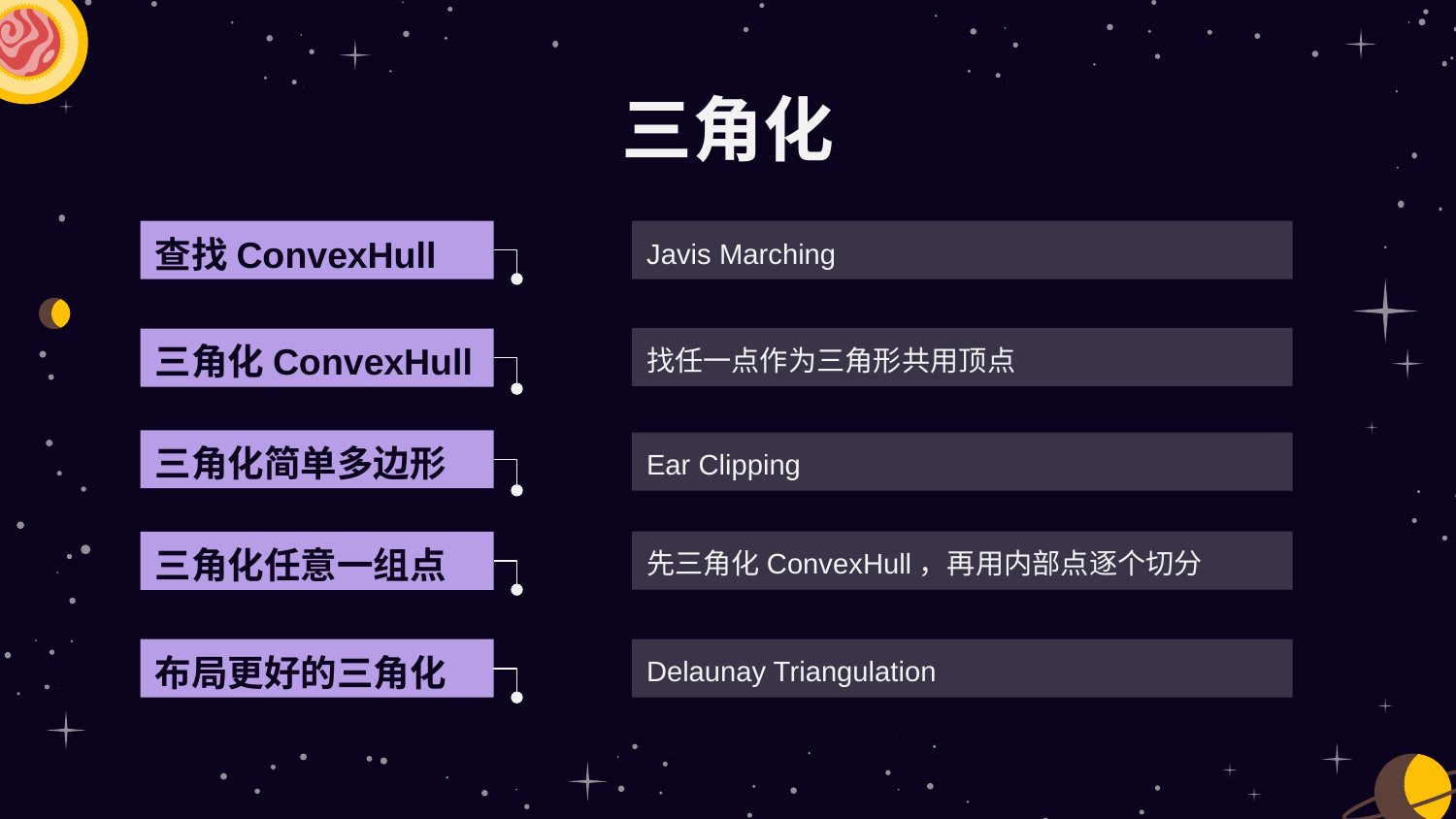

# 三角化
查找ConvexHull
Javis Marching
找任一点作为三角形共用顶点
三角化ConvexHull
三角化简单多边形
Ear Clipping
先三角化ConvexHull，再用内部点逐个切分
三角化任意一组点
布局更好的三角化
Delaunay Triangulation